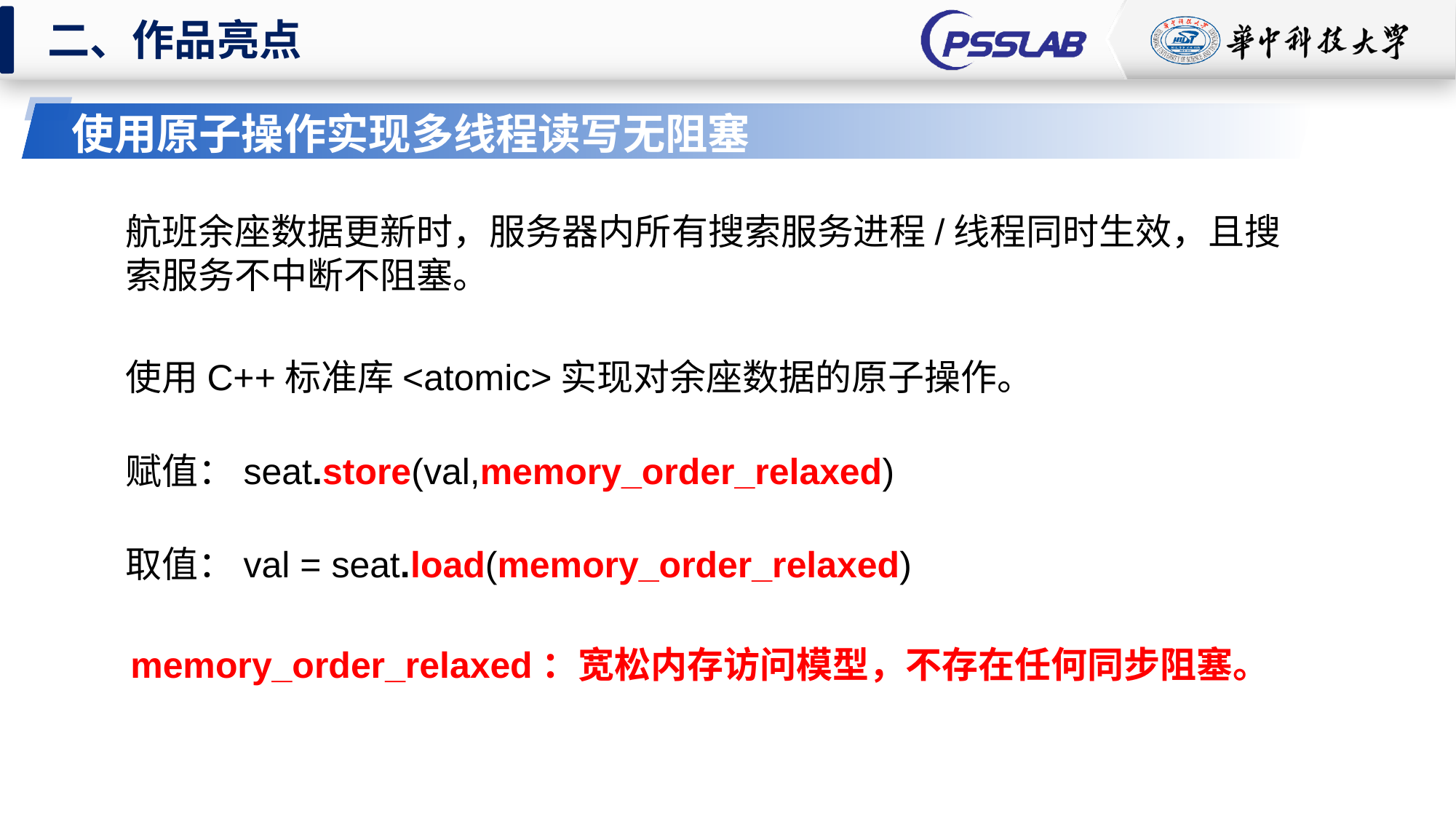

二、作品亮点

使用原子操作实现多线程读写无阻塞
航班余座数据更新时，服务器内所有搜索服务进程/线程同时生效，且搜索服务不中断不阻塞。
使用C++标准库<atomic>实现对余座数据的原子操作。
赋值：seat.store(val,memory_order_relaxed)
取值：val = seat.load(memory_order_relaxed)
memory_order_relaxed：宽松内存访问模型，不存在任何同步阻塞。